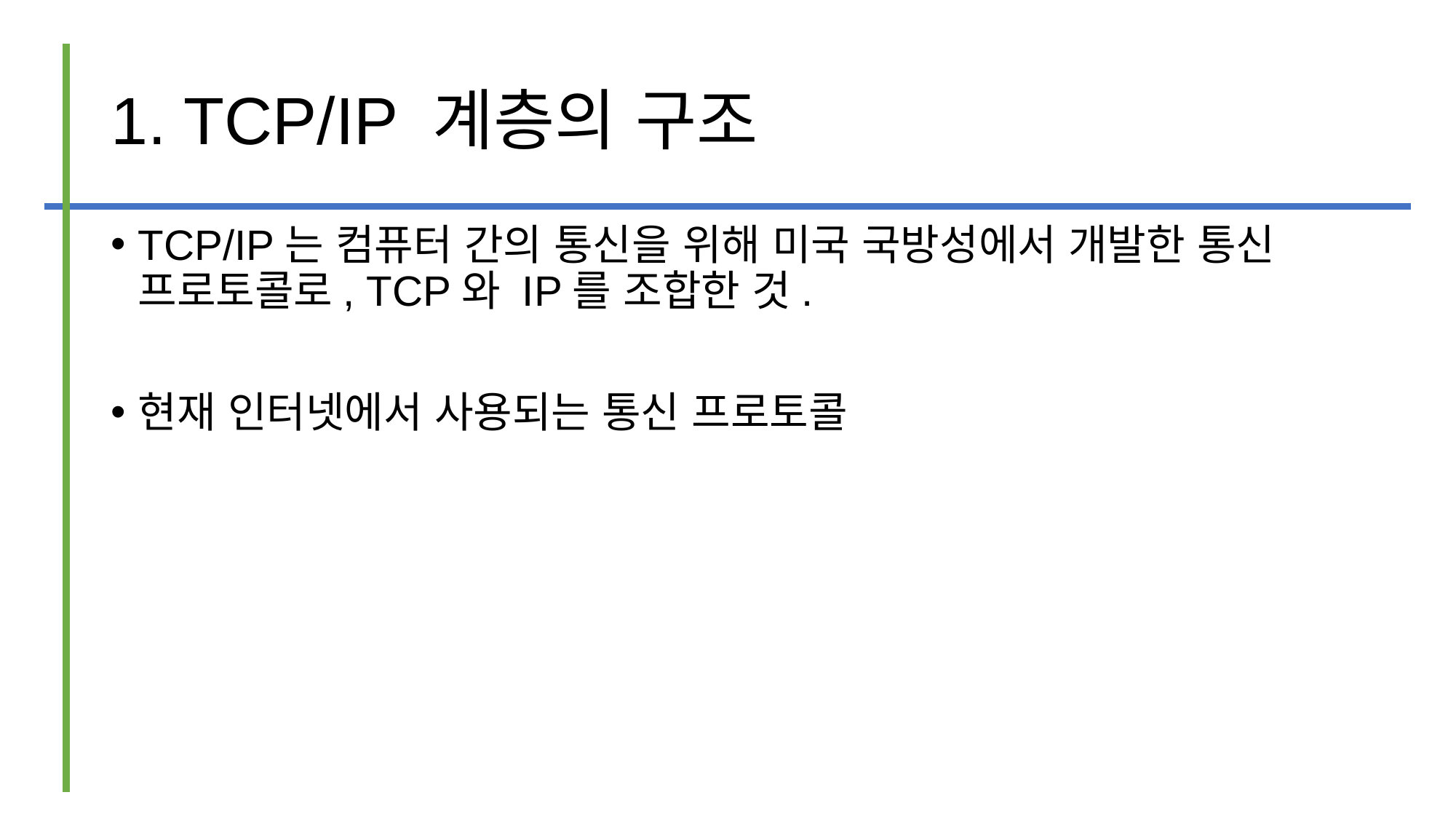

# 1. TCP/IP 계층의 구조
TCP/IP는 컴퓨터 간의 통신을 위해 미국 국방성에서 개발한 통신 프로토콜로, TCP와 IP를 조합한 것.

현재 인터넷에서 사용되는 통신 프로토콜